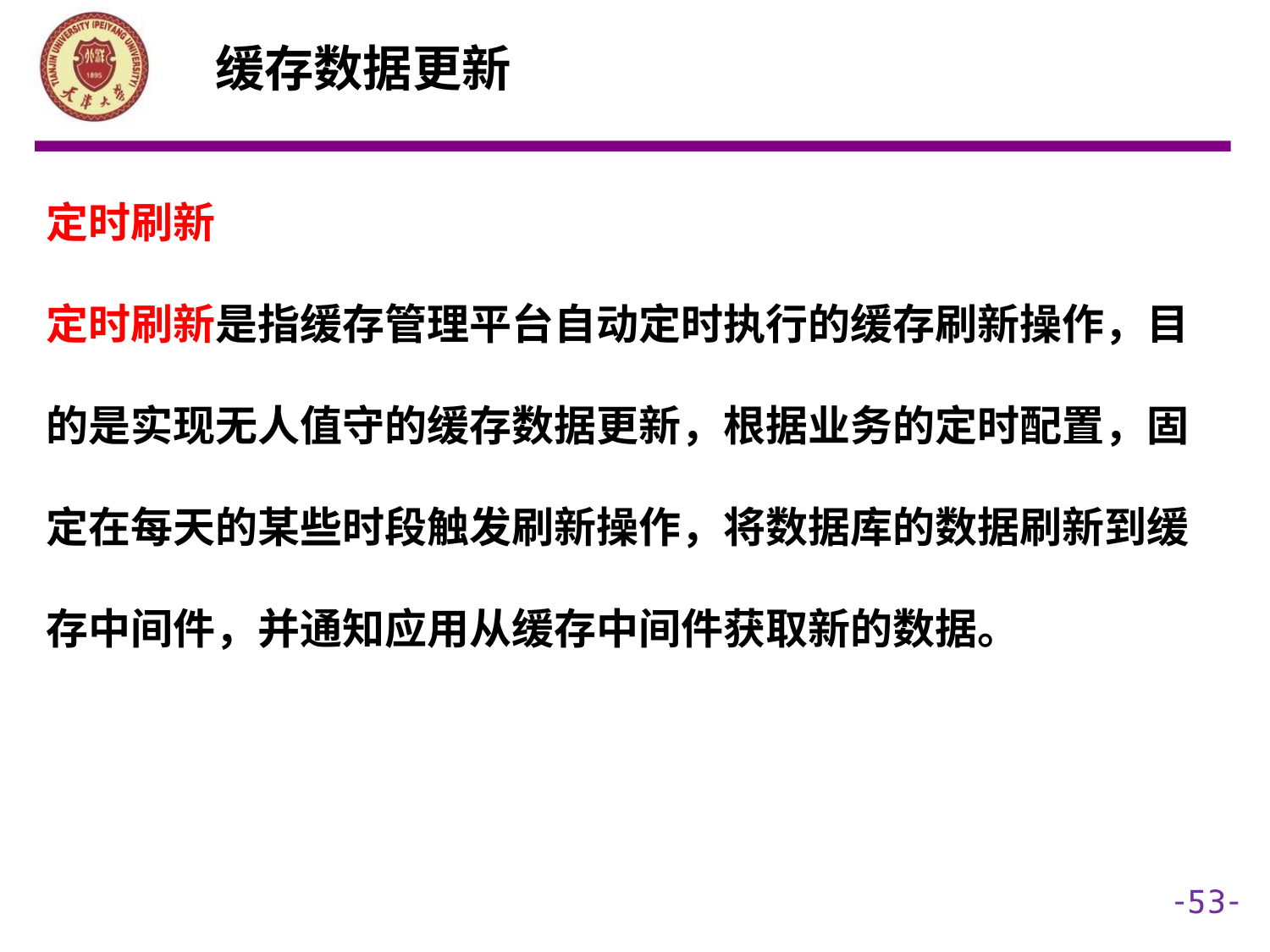

缓存数据更新
定时刷新
定时刷新是指缓存管理平台自动定时执行的缓存刷新操作，目的是实现无人值守的缓存数据更新，根据业务的定时配置，固定在每天的某些时段触发刷新操作，将数据库的数据刷新到缓存中间件，并通知应用从缓存中间件获取新的数据。